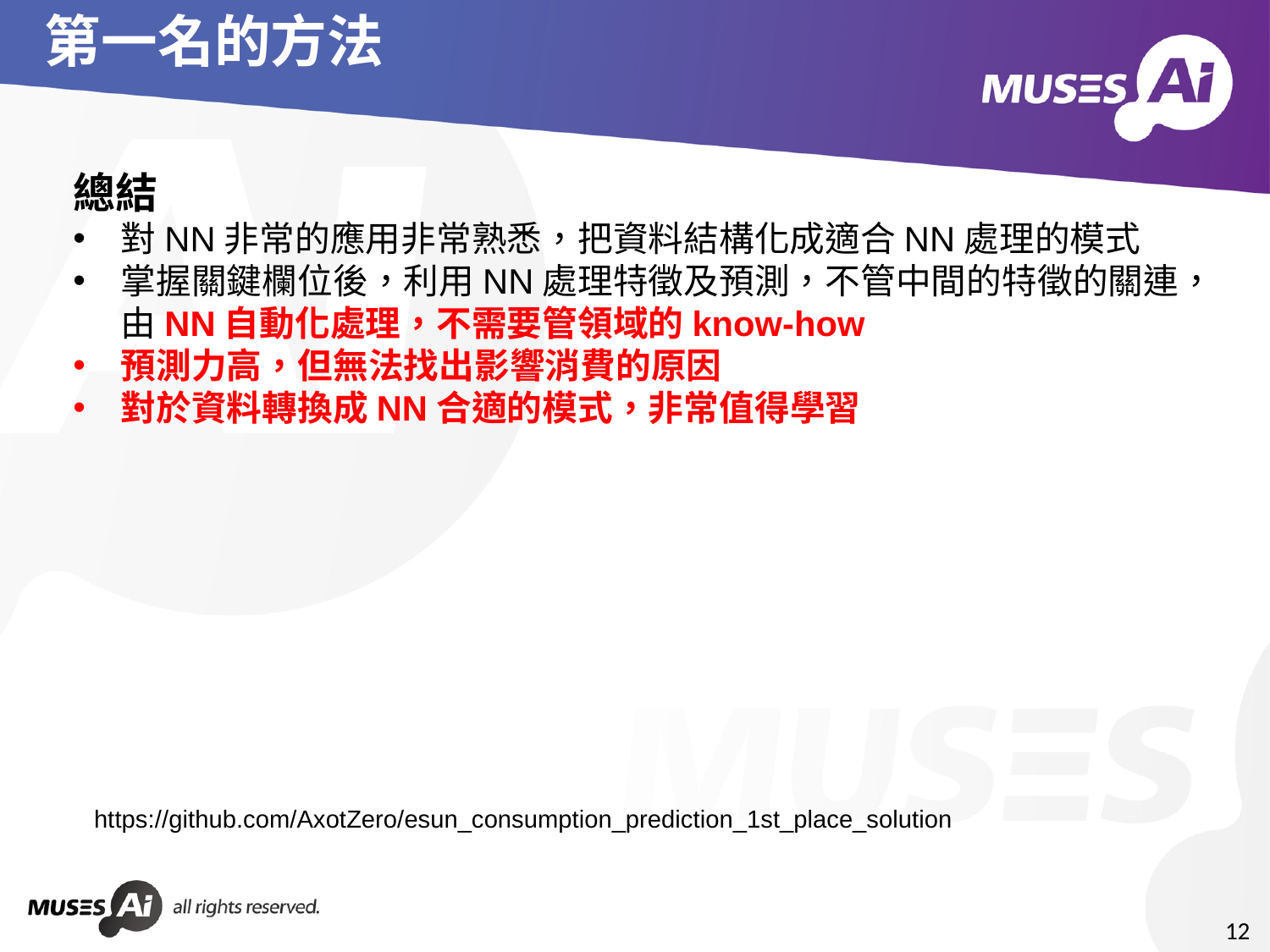

# 第一名的方法
總結
對NN非常的應用非常熟悉，把資料結構化成適合NN處理的模式
掌握關鍵欄位後，利用NN處理特徵及預測，不管中間的特徵的關連，由NN自動化處理，不需要管領域的know-how
預測力高，但無法找出影響消費的原因
對於資料轉換成NN合適的模式，非常值得學習
https://github.com/AxotZero/esun_consumption_prediction_1st_place_solution
12